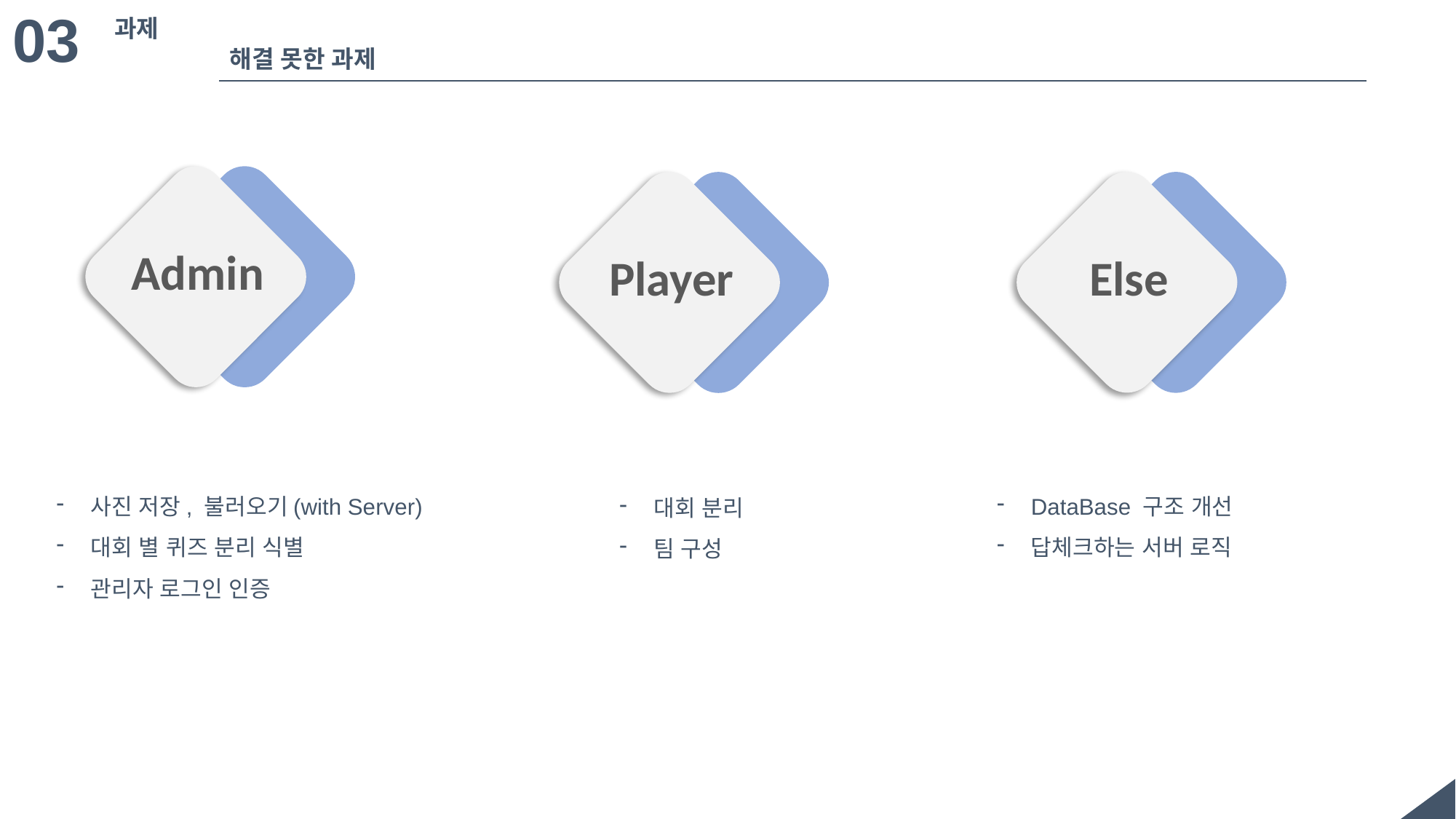

03
과제
해결 못한 과제

Admin

Player

Else
사진 저장, 불러오기(with Server)
대회 별 퀴즈 분리 식별
관리자 로그인 인증
DataBase 구조 개선
답체크하는 서버 로직
대회 분리
팀 구성